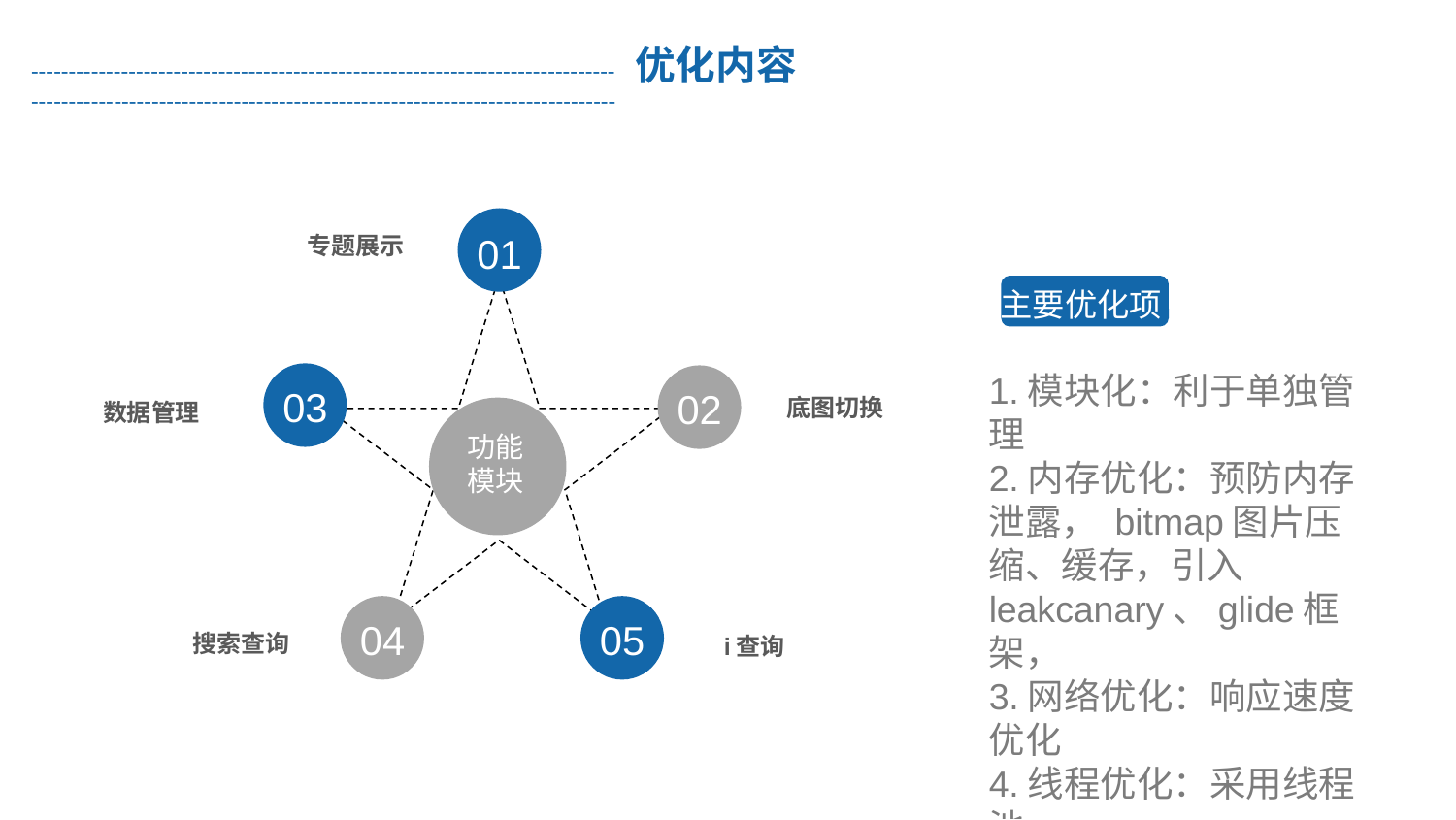

------------------------------------------------------------------------------  优化内容   ------------------------------------------------------------------------------

01
专题展示

主要优化项

1.模块化：利于单独管理
2.内存优化：预防内存泄露， bitmap图片压缩、缓存，引入leakcanary、glide框架，
3.网络优化：响应速度优化
4.线程优化：采用线程池
5.架构优化：采用MVP

03

02
底图切换
数据管理

功能
模块

04

05
搜索查询
i查询